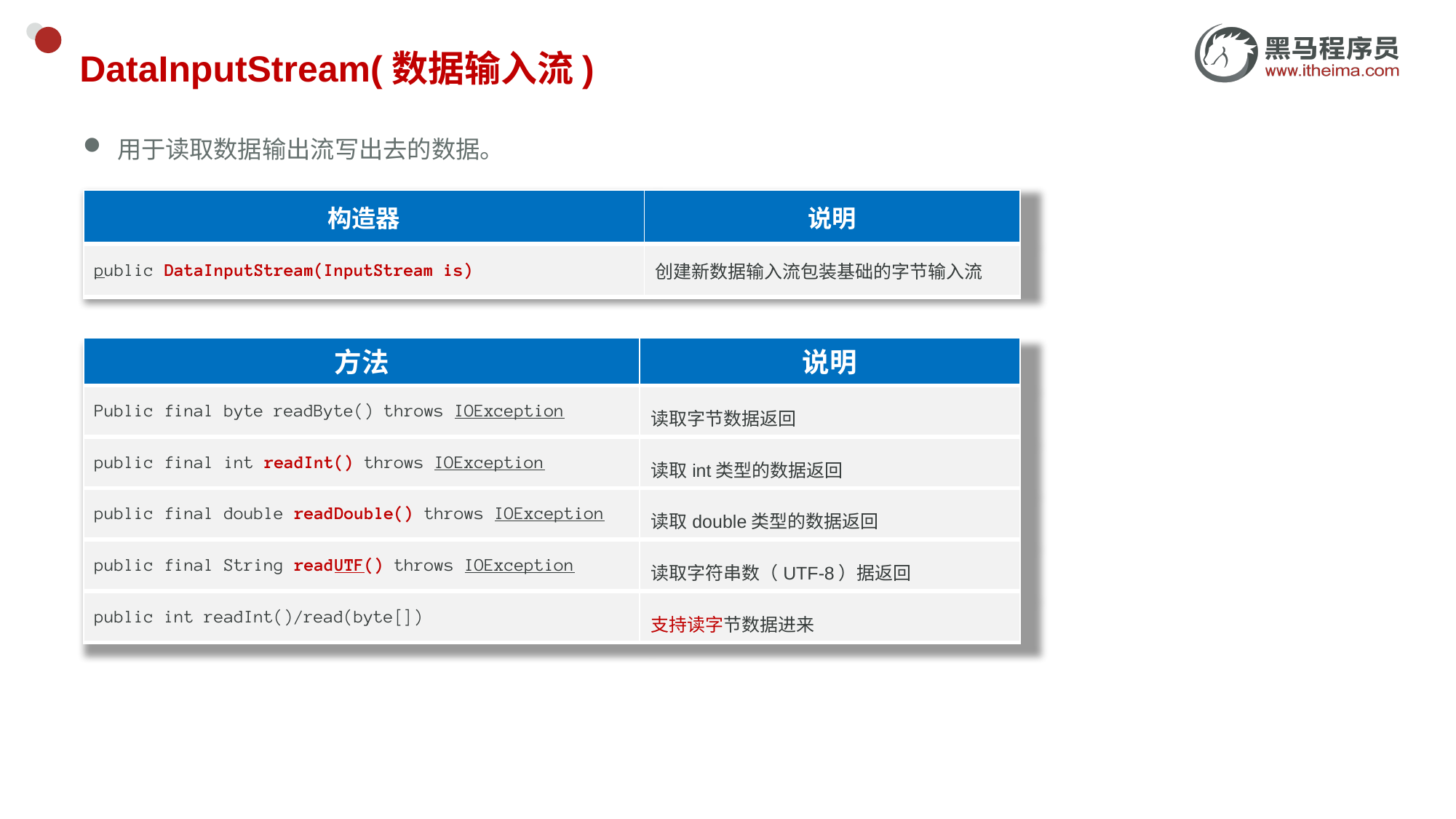

# DataInputStream(数据输入流)
用于读取数据输出流写出去的数据。
| 构造器 | 说明 |
| --- | --- |
| public DataInputStream(InputStream is) | 创建新数据输入流包装基础的字节输入流 |
| 方法 | 说明 |
| --- | --- |
| Public final byte readByte​() throws IOException | 读取字节数据返回 |
| public final int readInt​() throws IOException | 读取int类型的数据返回 |
| public final double readDouble() throws IOException | 读取double类型的数据返回 |
| public final String readUTF() throws IOException | 读取字符串数（UTF-8）据返回 |
| public int readInt()/read(byte[]) | 支持读字节数据进来 |